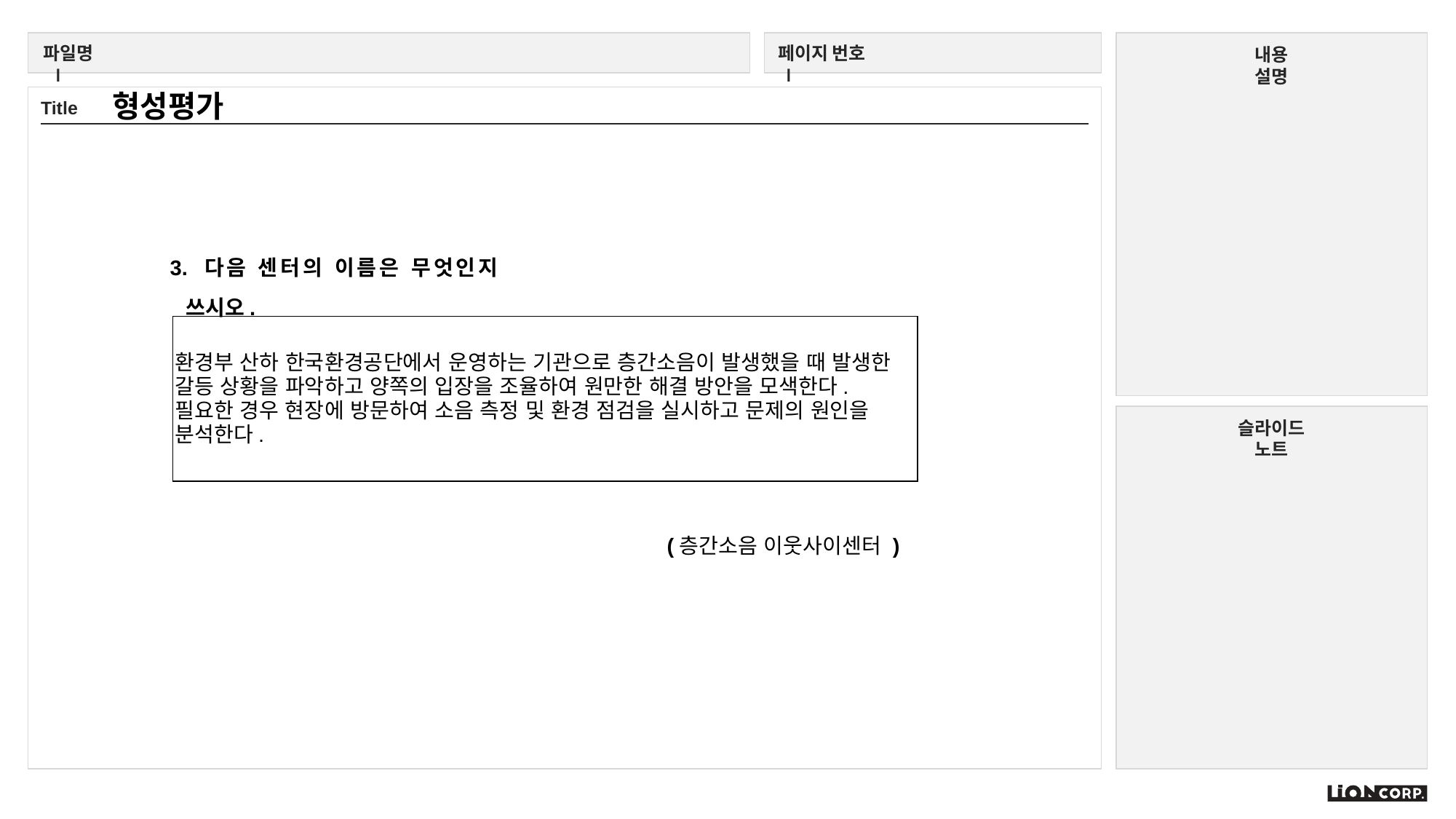

형성평가

3. 다음 센터의 이름은 무엇인지 쓰시오.
| 환경부 산하 한국환경공단에서 운영하는 기관으로 층간소음이 발생했을 때 발생한 갈등 상황을 파악하고 양쪽의 입장을 조율하여 원만한 해결 방안을 모색한다. 필요한 경우 현장에 방문하여 소음 측정 및 환경 점검을 실시하고 문제의 원인을 분석한다. |
| --- |

(층간소음 이웃사이센터 )